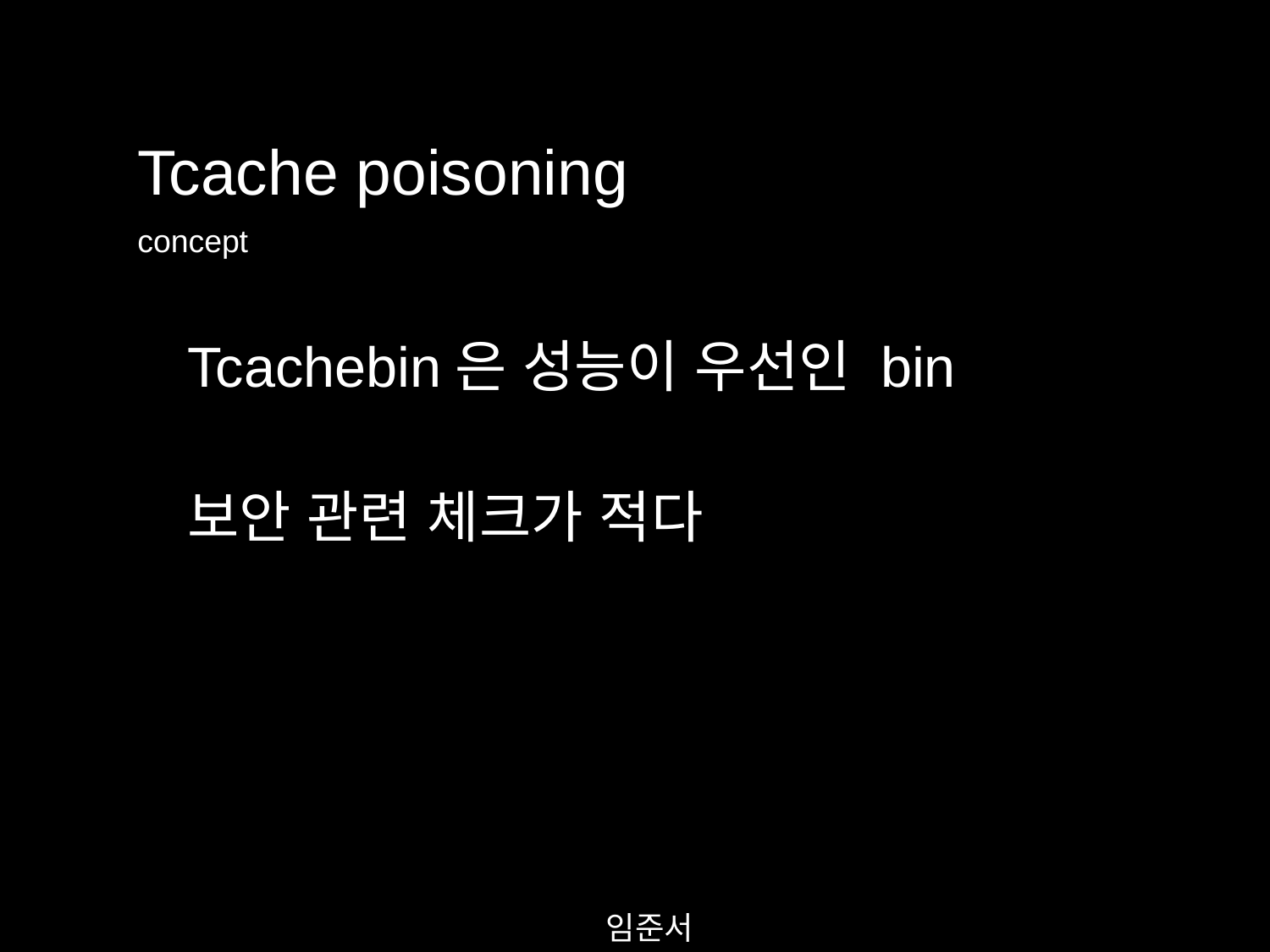

Tcache poisoning
concept
Tcachebin은 성능이 우선인 bin
보안 관련 체크가 적다